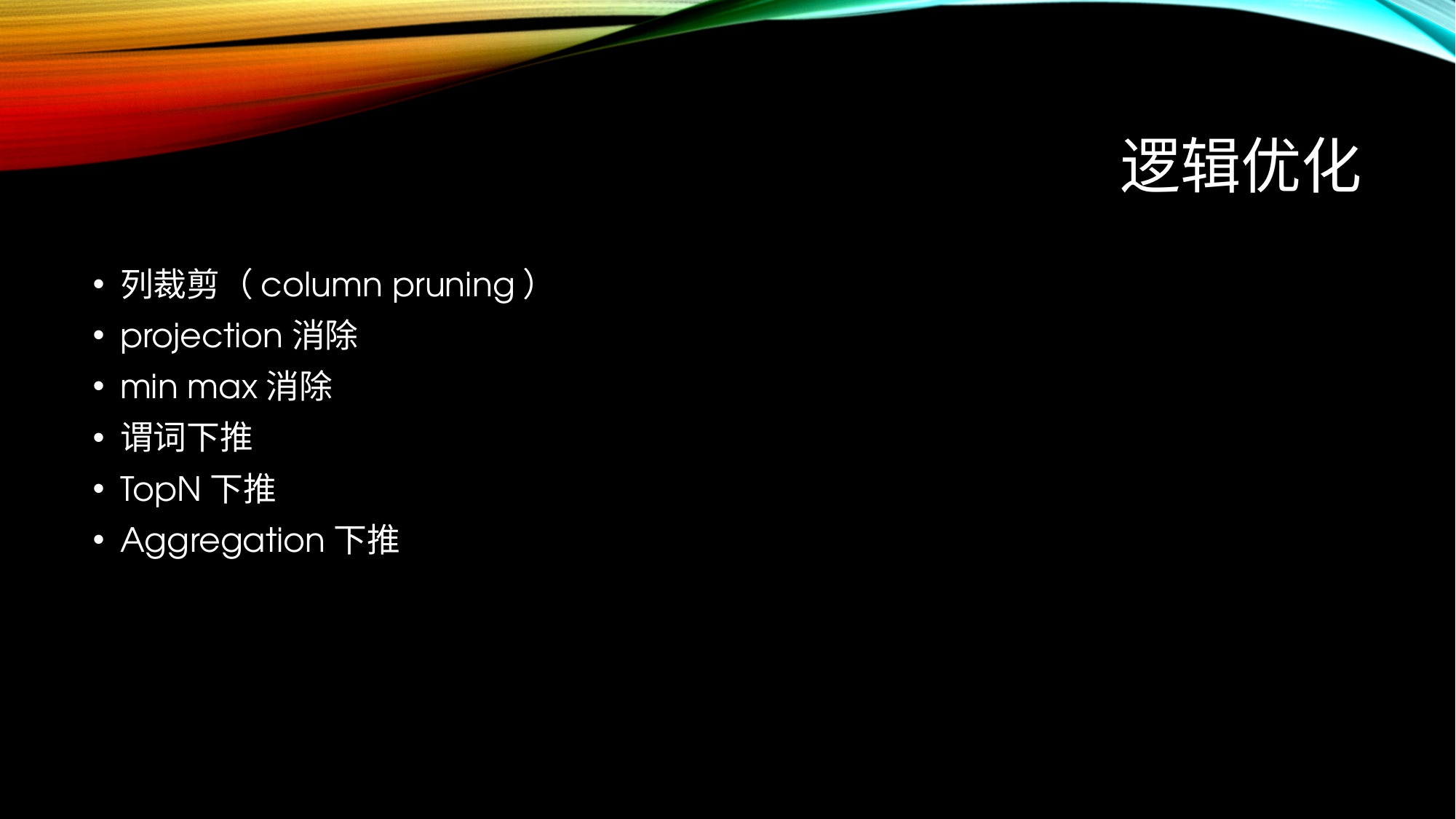

# 逻辑优化
列裁剪（column pruning）
projection消除
min max消除
谓词下推
TopN下推
Aggregation下推